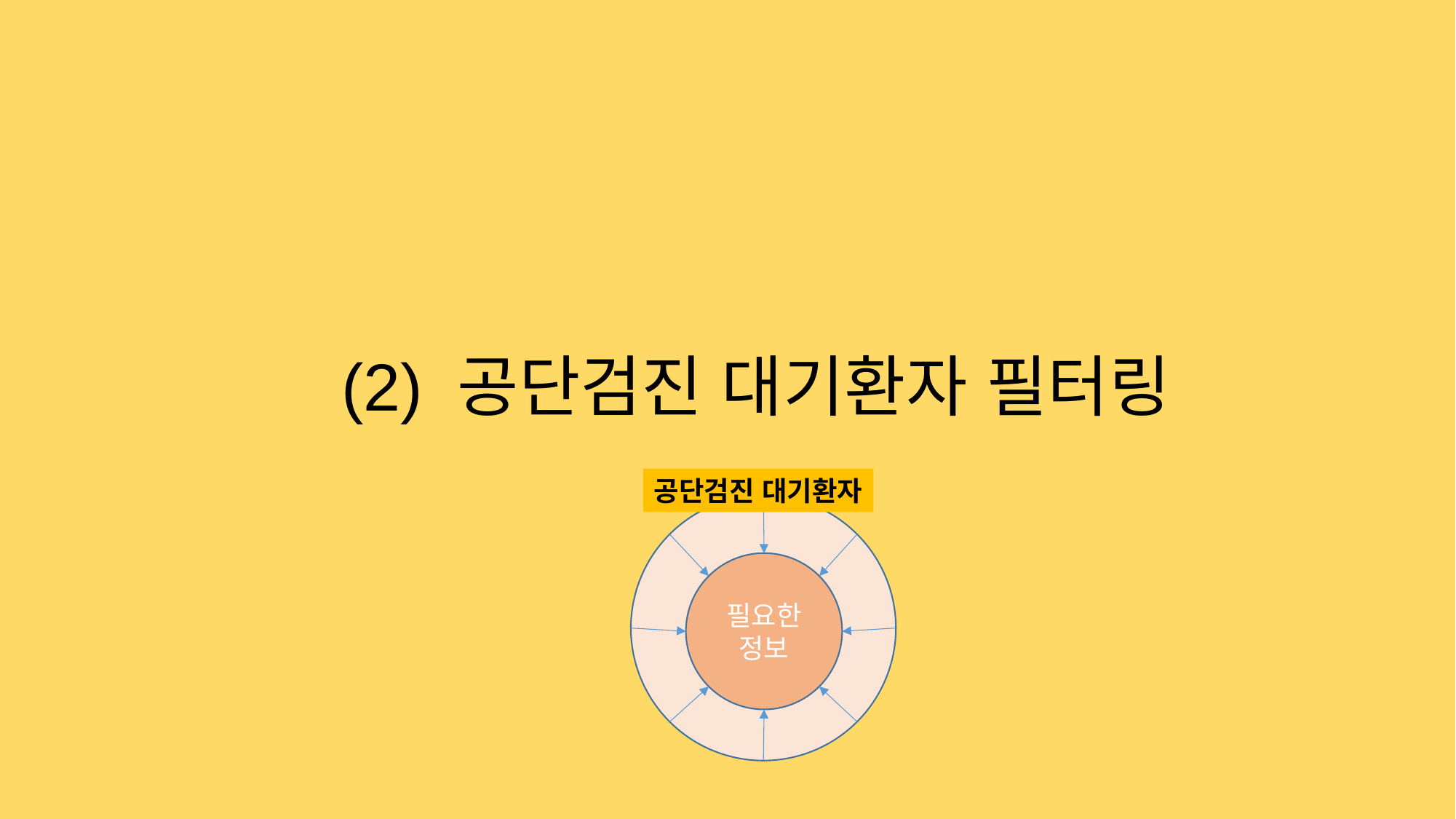

# (2) 공단검진 대기환자 필터링
공단검진 대기환자

필요한
정보